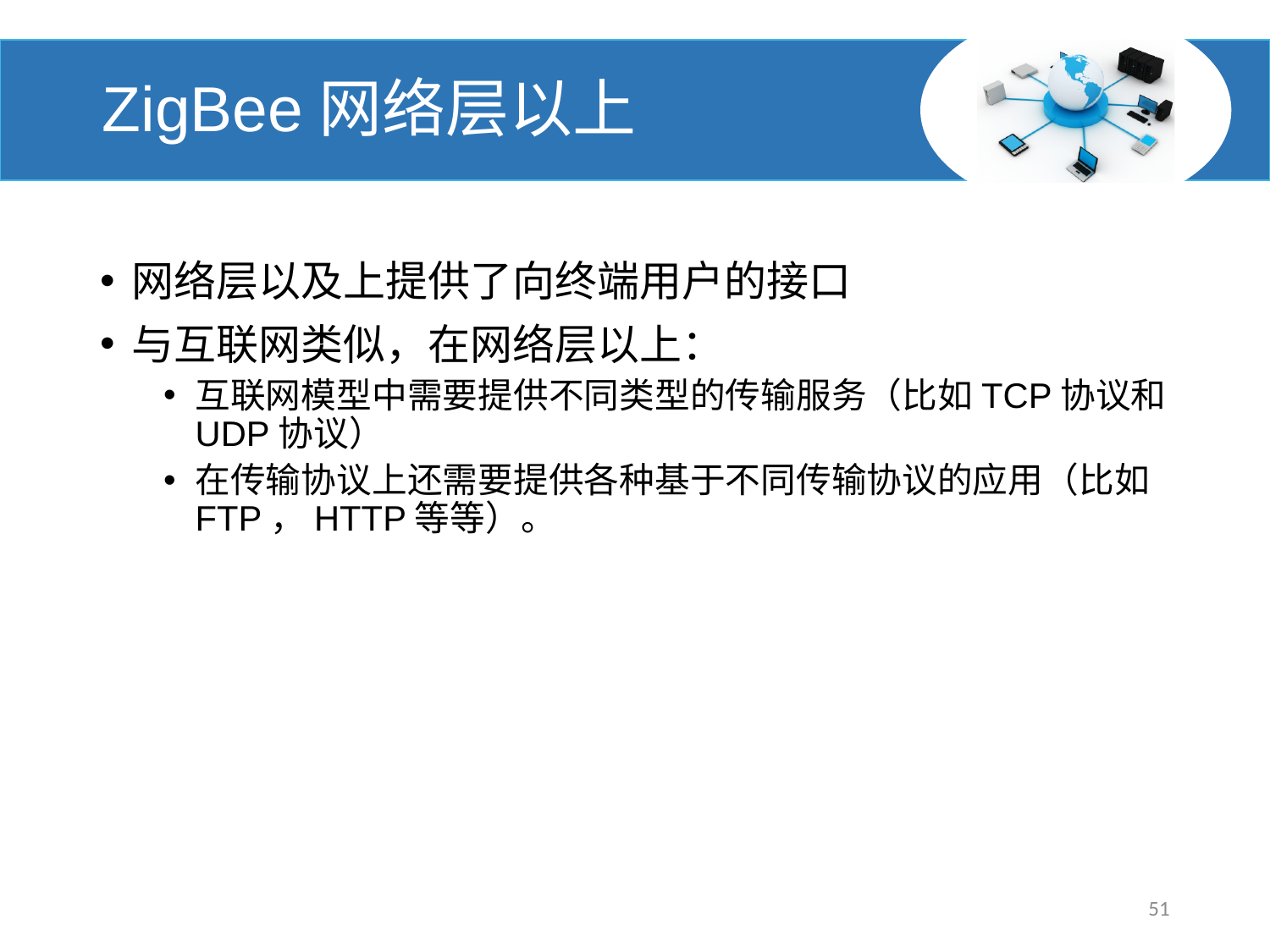

# ZigBee网络层以上
网络层以及上提供了向终端用户的接口
与互联网类似，在网络层以上：
互联网模型中需要提供不同类型的传输服务（比如TCP协议和UDP协议）
在传输协议上还需要提供各种基于不同传输协议的应用（比如FTP，HTTP等等）。

51